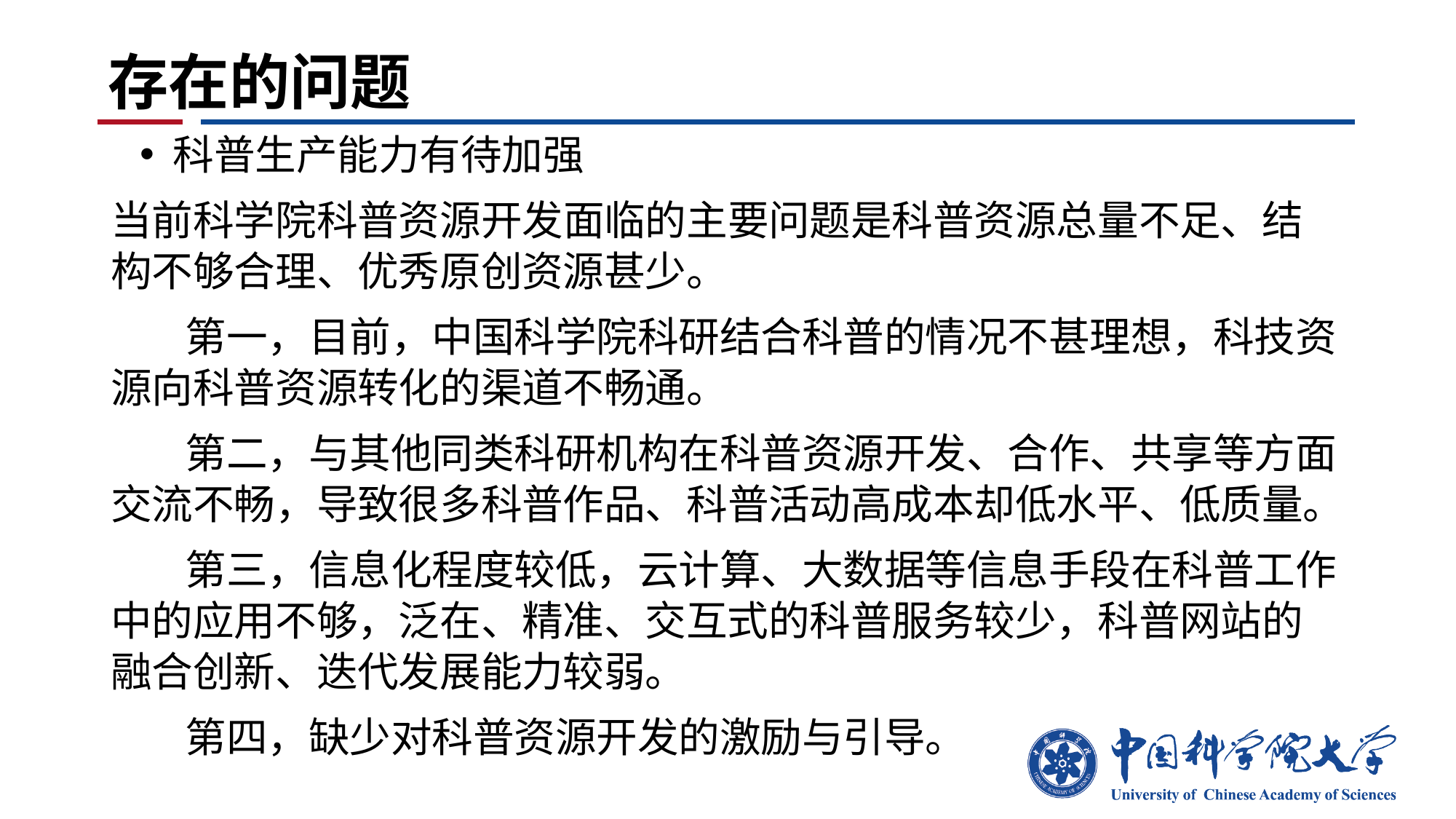

# 存在的问题
 科普生产能力有待加强
当前科学院科普资源开发面临的主要问题是科普资源总量不足、结构不够合理、优秀原创资源甚少。
       第一，目前，中国科学院科研结合科普的情况不甚理想，科技资源向科普资源转化的渠道不畅通。
       第二，与其他同类科研机构在科普资源开发、合作、共享等方面交流不畅，导致很多科普作品、科普活动高成本却低水平、低质量。
       第三，信息化程度较低，云计算、大数据等信息手段在科普工作中的应用不够，泛在、精准、交互式的科普服务较少，科普网站的融合创新、迭代发展能力较弱。
       第四，缺少对科普资源开发的激励与引导。